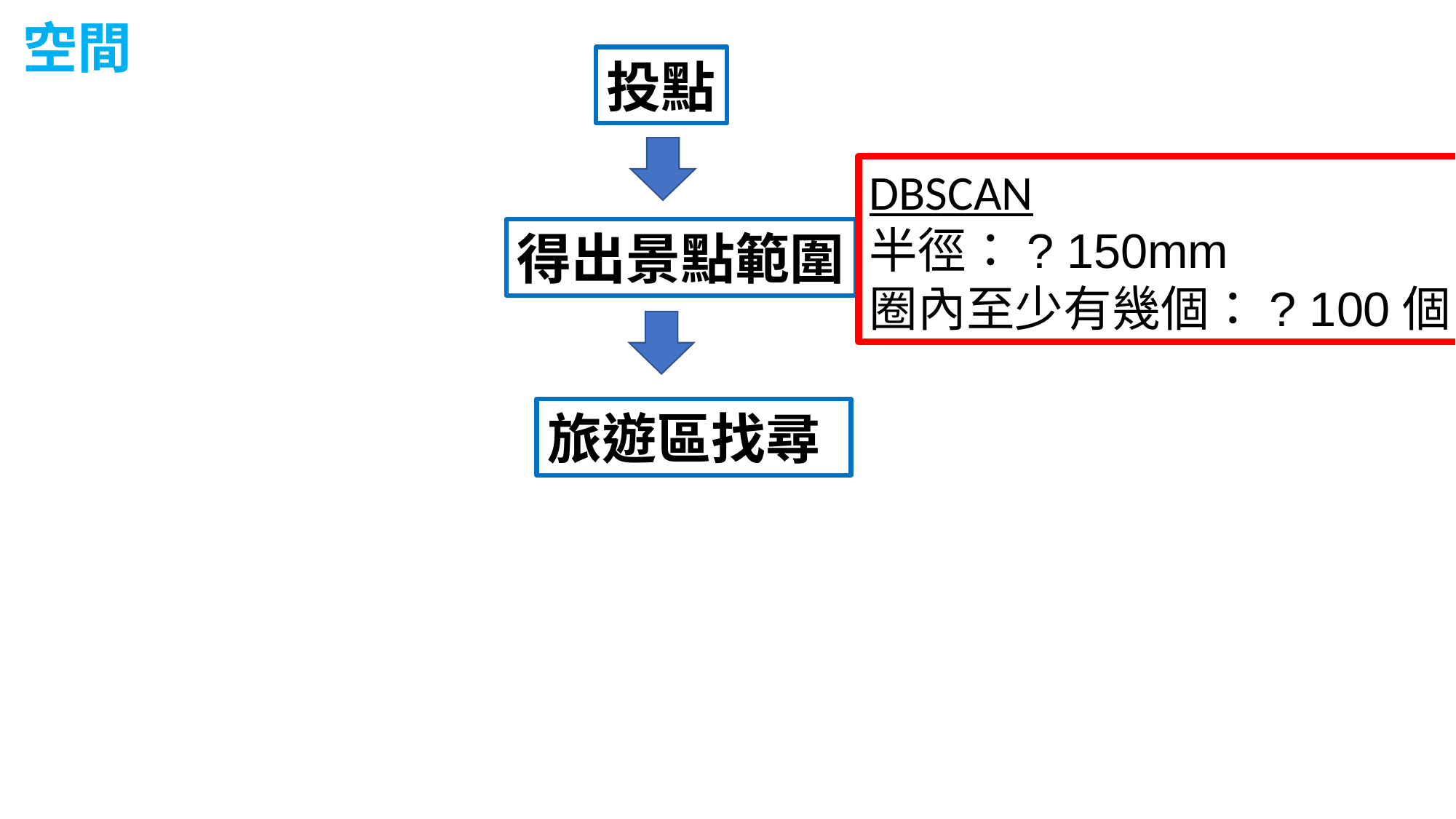

空間
投點

DBSCAN
半徑：? 150mm
圈內至少有幾個：? 100個
得出景點範圍

旅遊區找尋